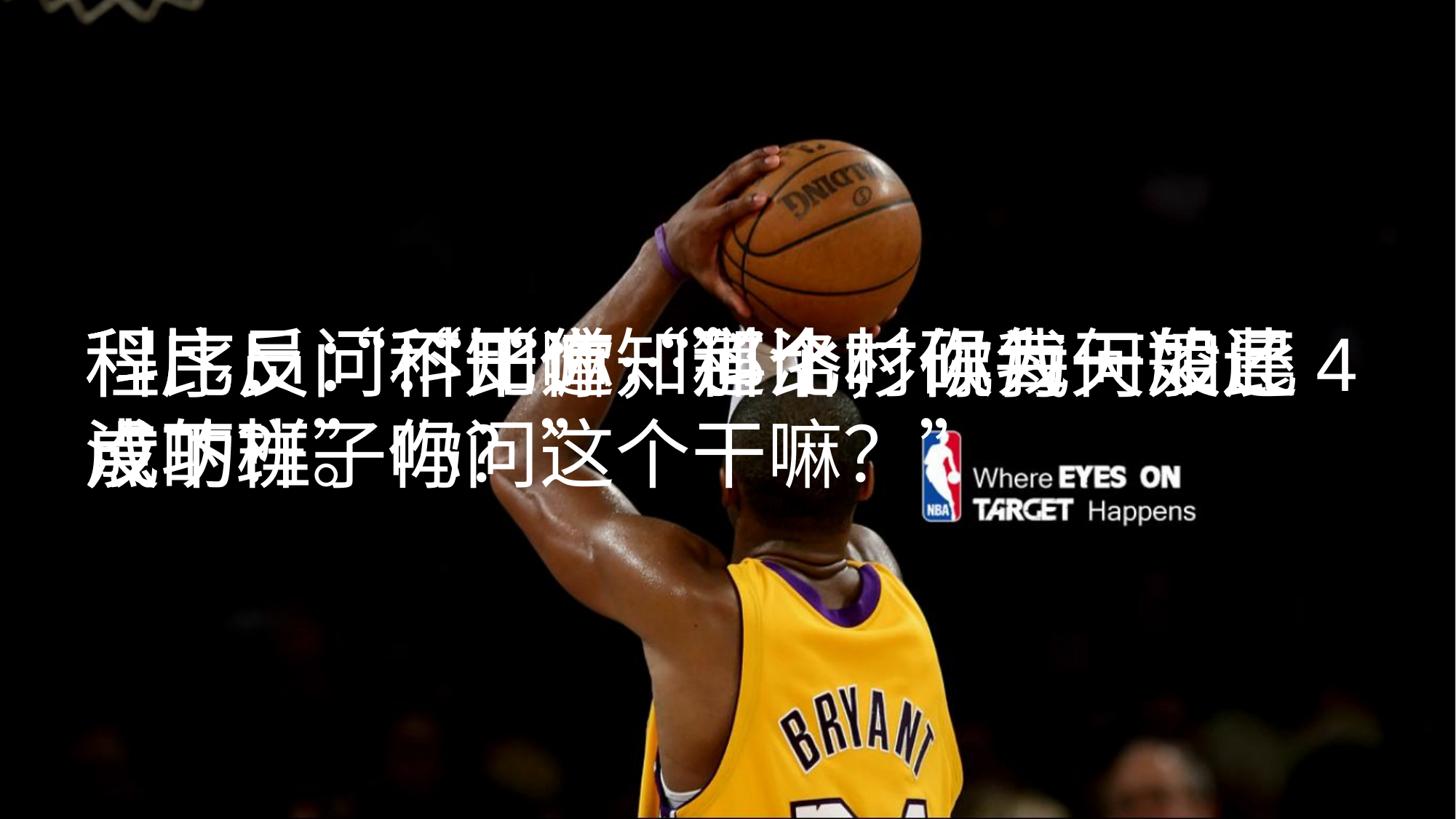

程序员问科比：“科比，你为何如此成功？”
科比反问：“你知道洛杉矶每天凌晨4点的样子吗？”
程序员：“知道，那个时候我一般还没下班。你问这个干嘛？”
科比：“不干嘛…”